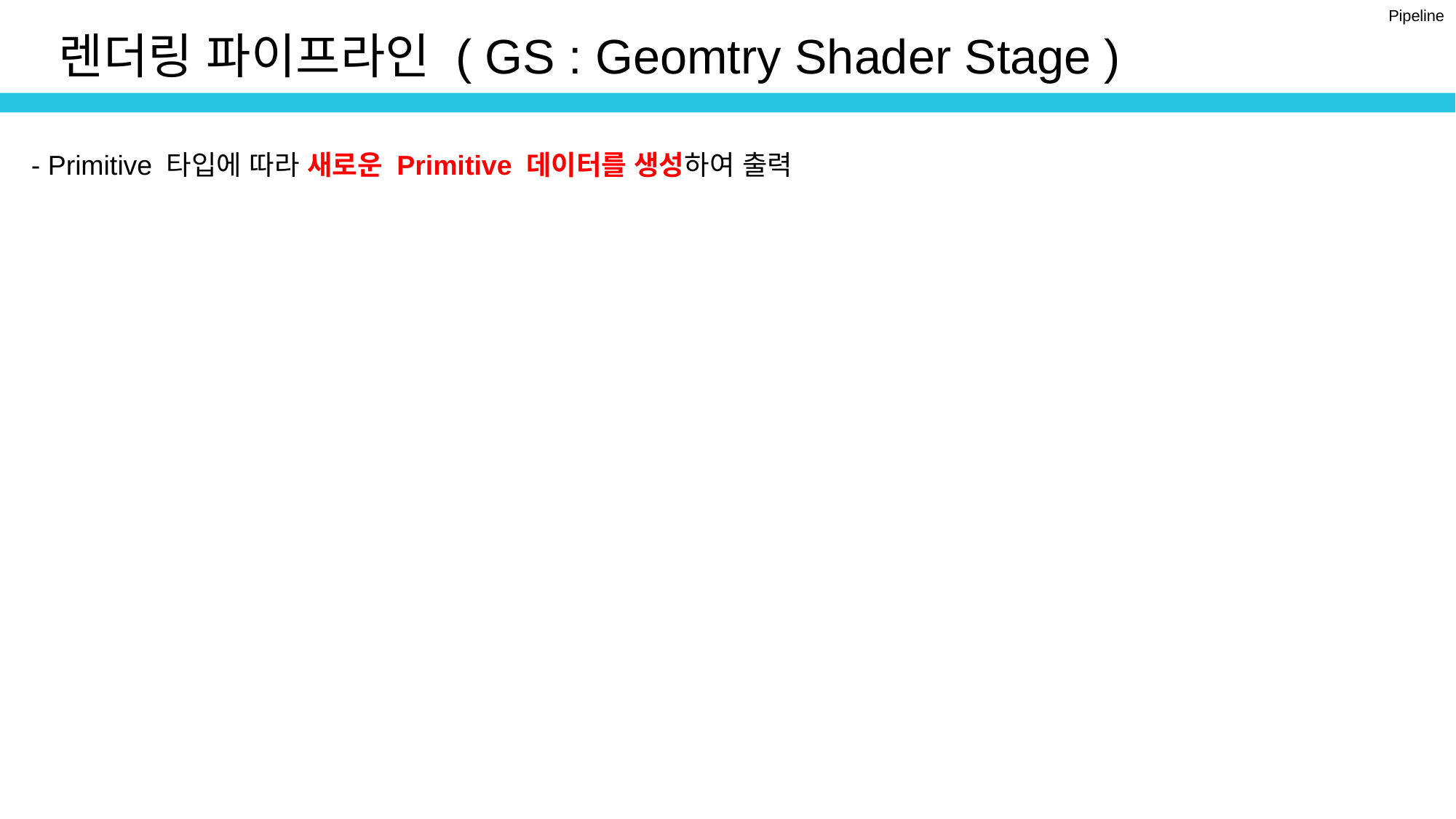

Pipeline
렌더링 파이프라인 ( GS : Geomtry Shader Stage )
- Primitive 타입에 따라 새로운 Primitive 데이터를 생성하여 출력